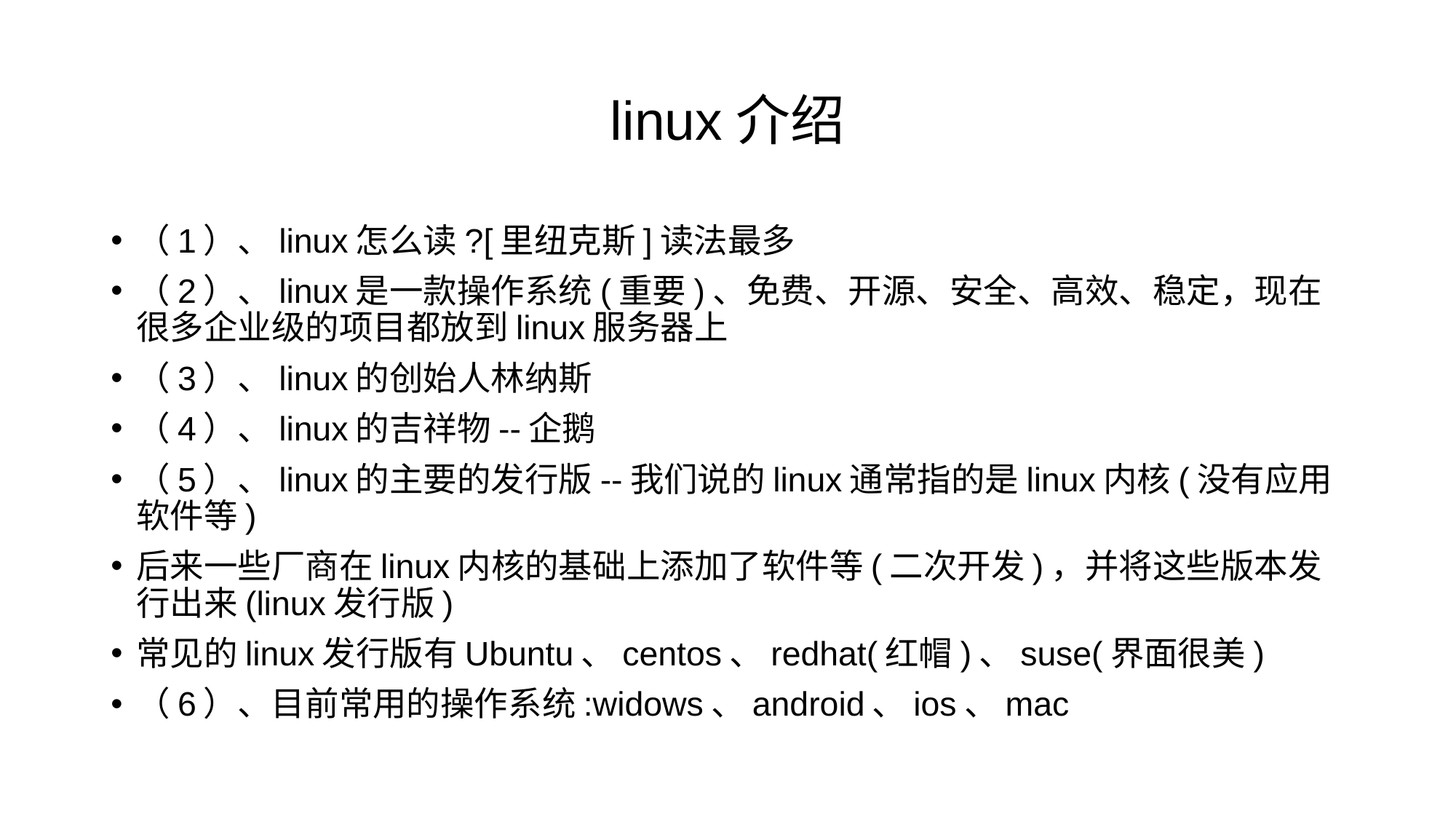

# linux介绍
（1）、linux怎么读?[里纽克斯]读法最多
（2）、linux是一款操作系统(重要)、免费、开源、安全、高效、稳定，现在很多企业级的项目都放到linux服务器上
（3）、linux的创始人林纳斯
（4）、linux的吉祥物--企鹅
（5）、linux的主要的发行版--我们说的linux通常指的是linux内核(没有应用软件等)
后来一些厂商在linux内核的基础上添加了软件等(二次开发)，并将这些版本发行出来(linux发行版)
常见的linux发行版有Ubuntu、centos、redhat(红帽)、suse(界面很美)
（6）、目前常用的操作系统:widows、android、ios、mac